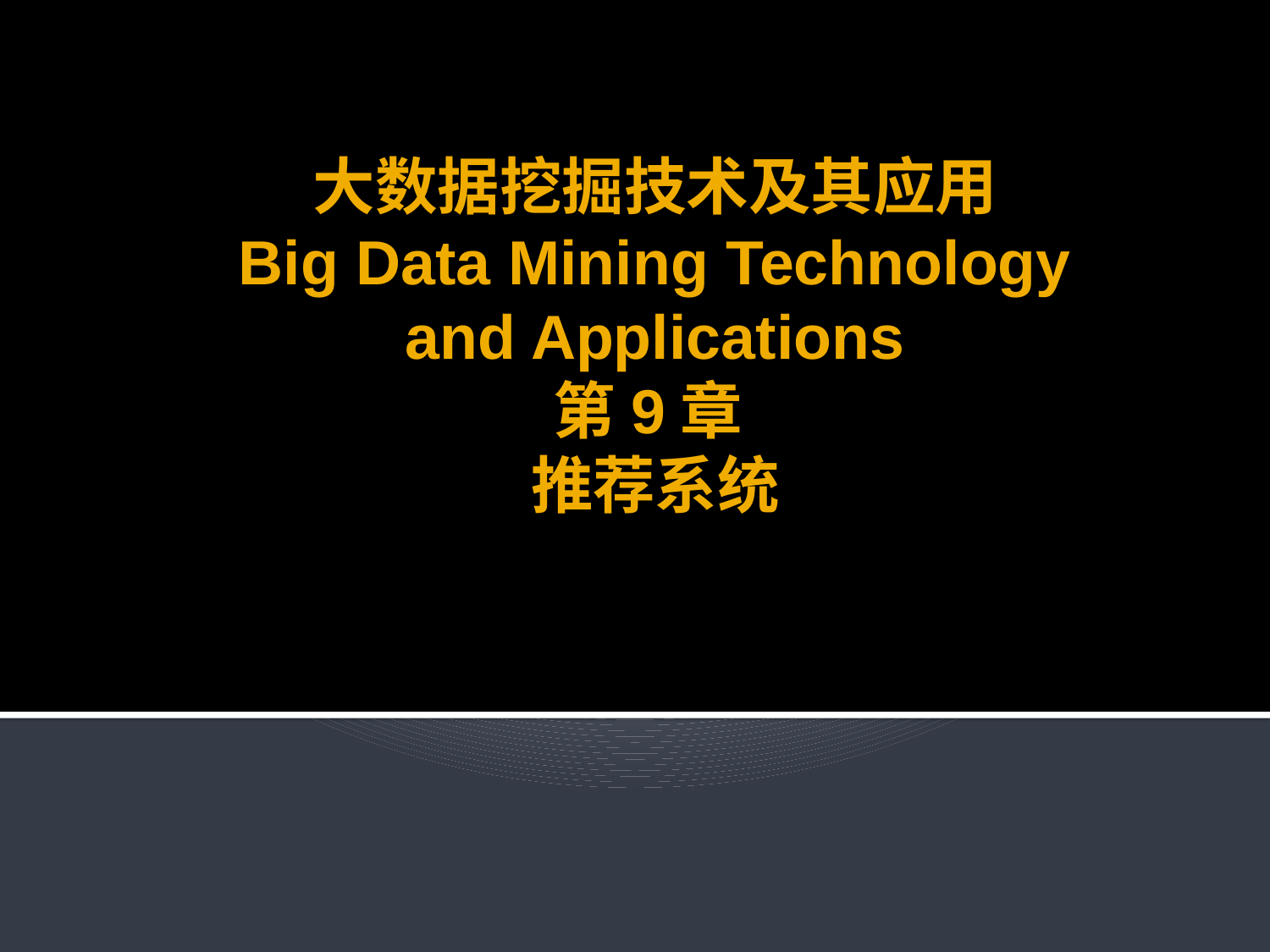

# 大数据挖掘技术及其应用 Big Data Mining Technology and Applications 第9章 推荐系统